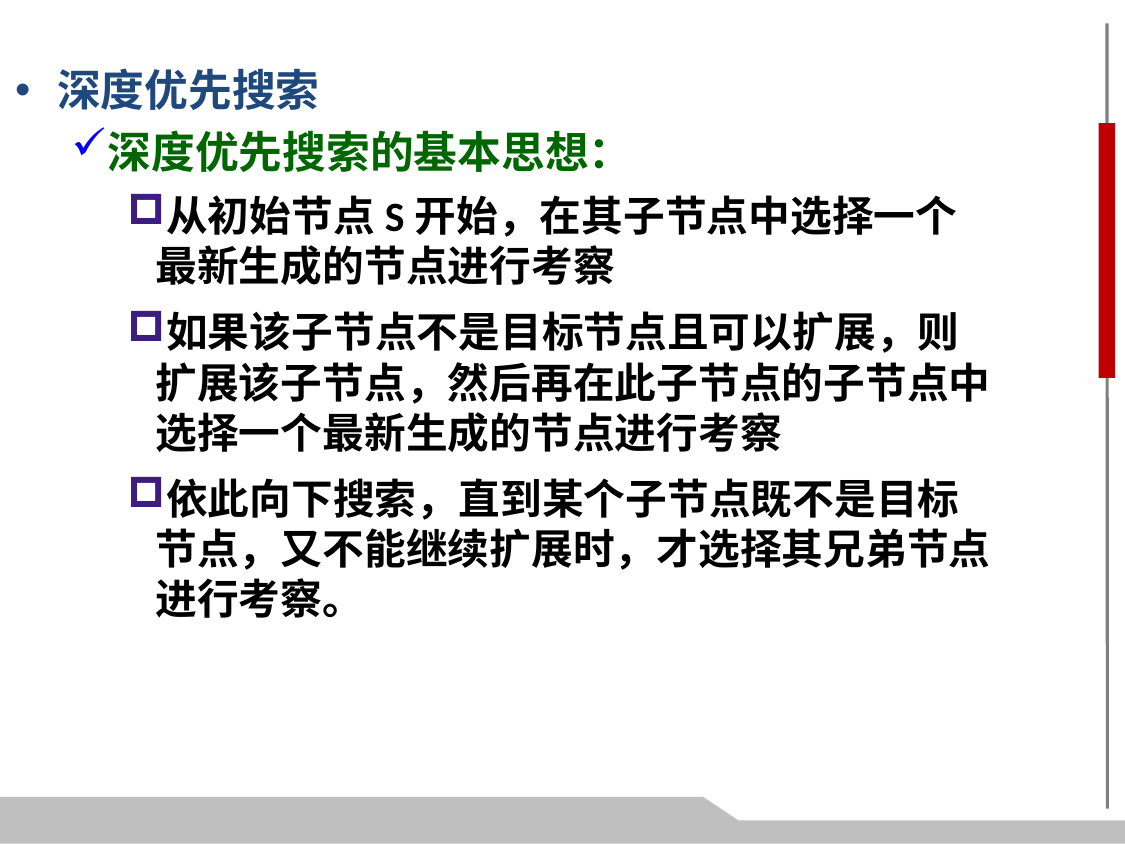

深度优先搜索
深度优先搜索的基本思想：
从初始节点S开始，在其子节点中选择一个最新生成的节点进行考察
如果该子节点不是目标节点且可以扩展，则扩展该子节点，然后再在此子节点的子节点中选择一个最新生成的节点进行考察
依此向下搜索，直到某个子节点既不是目标节点，又不能继续扩展时，才选择其兄弟节点进行考察。